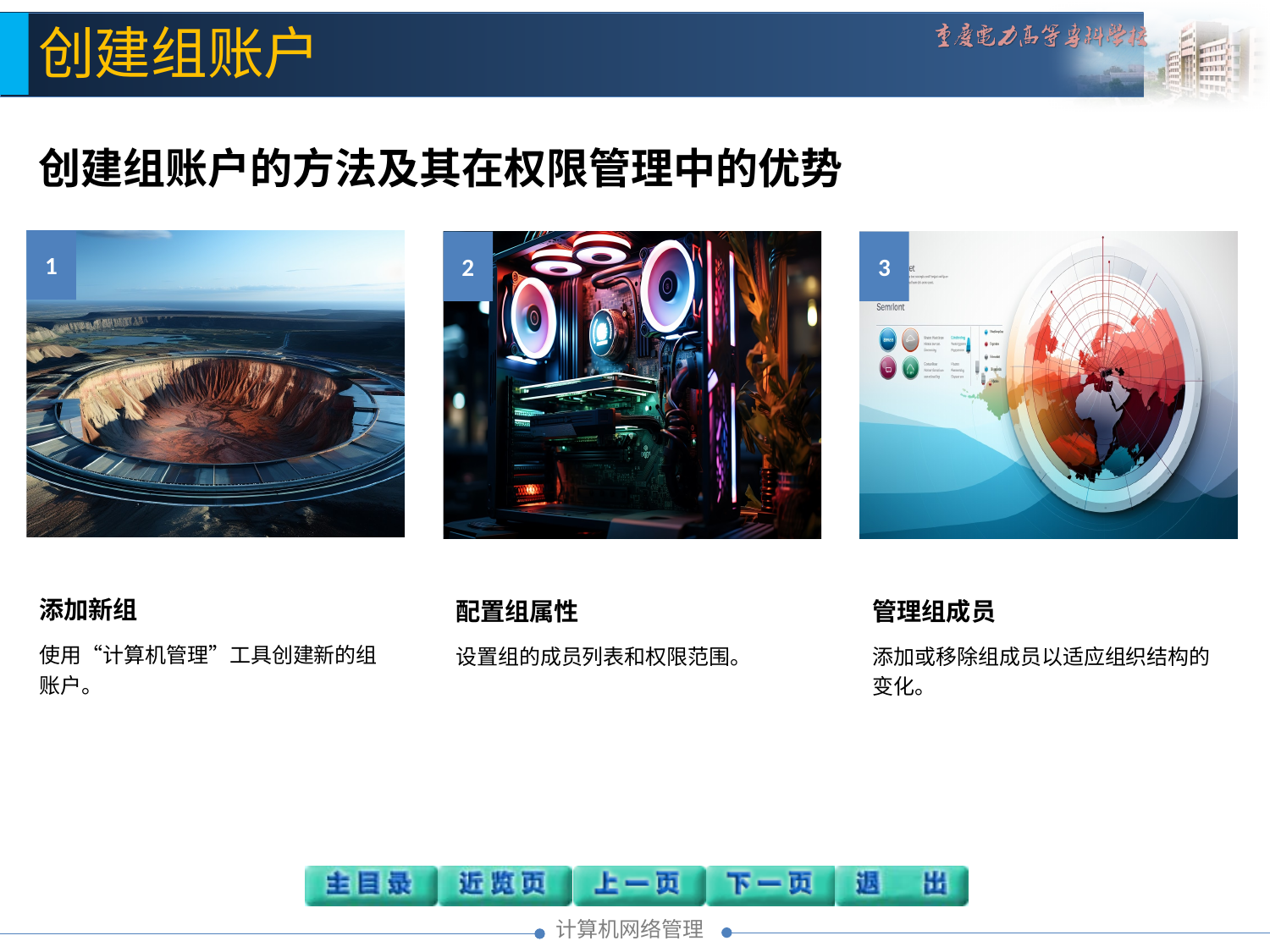

创建组账户
创建组账户的方法及其在权限管理中的优势
1

添加新组
使用“计算机管理”工具创建新的组账户。
2

配置组属性
设置组的成员列表和权限范围。
3

管理组成员
添加或移除组成员以适应组织结构的变化。